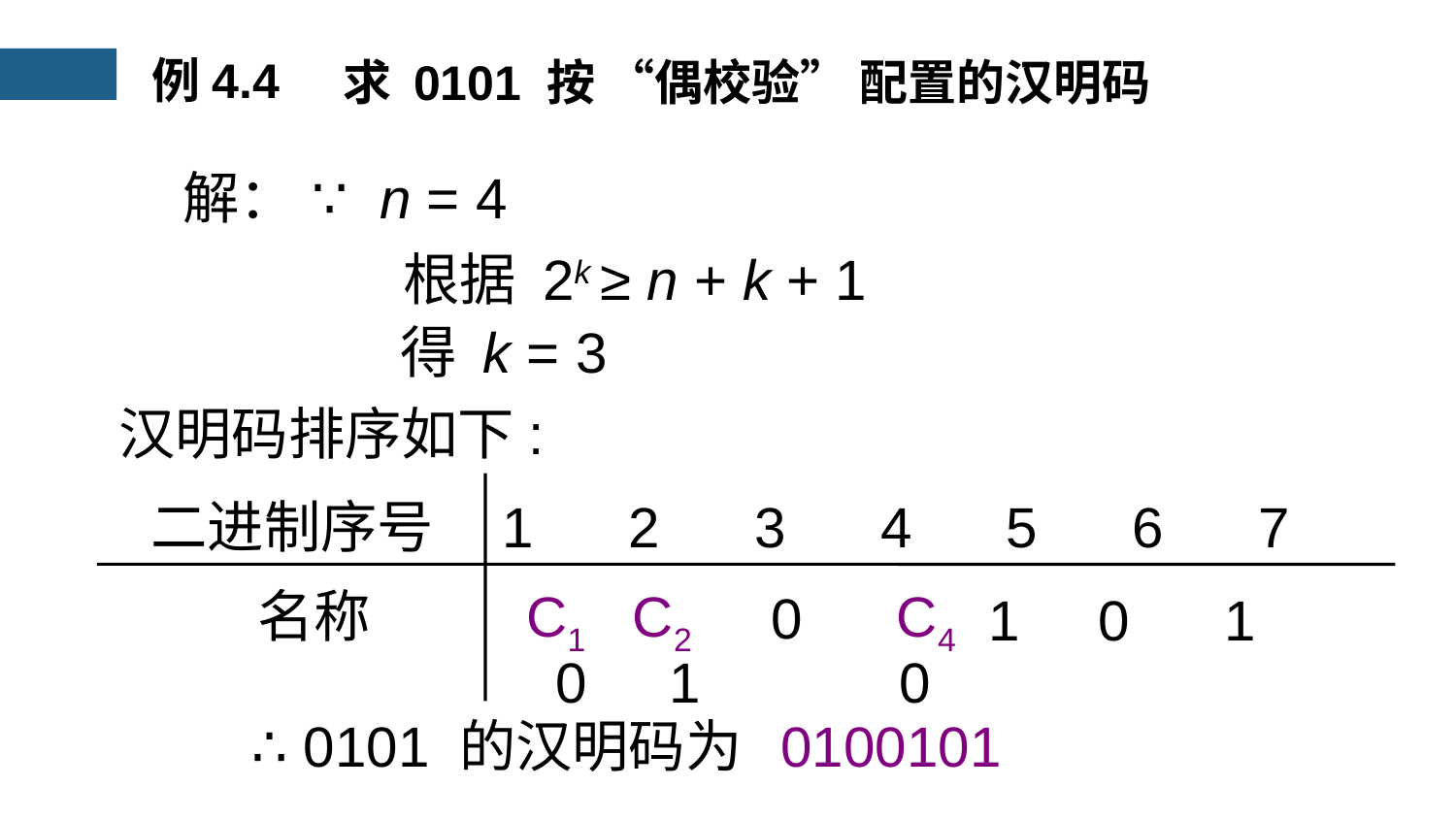

例4.4
求 0101 按 “偶校验” 配置的汉明码
解：
∵  n = 4
根据 2k ≥ n + k + 1
得 k = 3
汉明码排序如下:

二进制序号
1      2      3      4      5      6      7

名称
C1   C2             C4
0
1     0      1
0
1
0
∴ 0101 的汉明码为  0100101